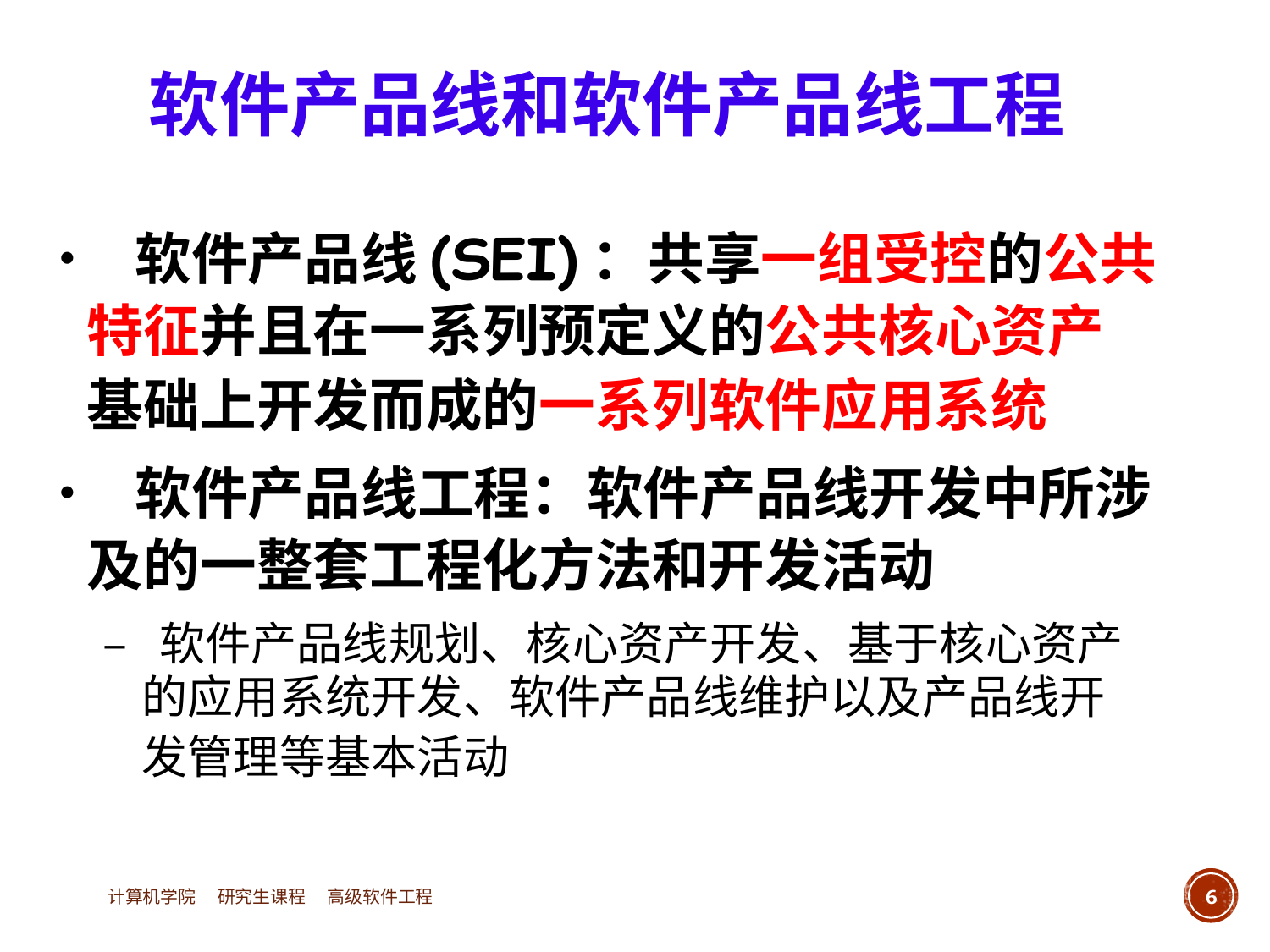

软件产品线和软件产品线工程

•  软件产品线(SEI)：共享一组受控的公共
	特征并且在一系列预定义的公共核心资产
	基础上开发而成的一系列软件应用系统
•  软件产品线工程：软件产品线开发中所涉
	及的一整套工程化方法和开发活动
		–  软件产品线规划、核心资产开发、基于核心资产
			的应用系统开发、软件产品线维护以及产品线开
			发管理等基本活动
计算机学院    研究生课程    高级软件工程
6